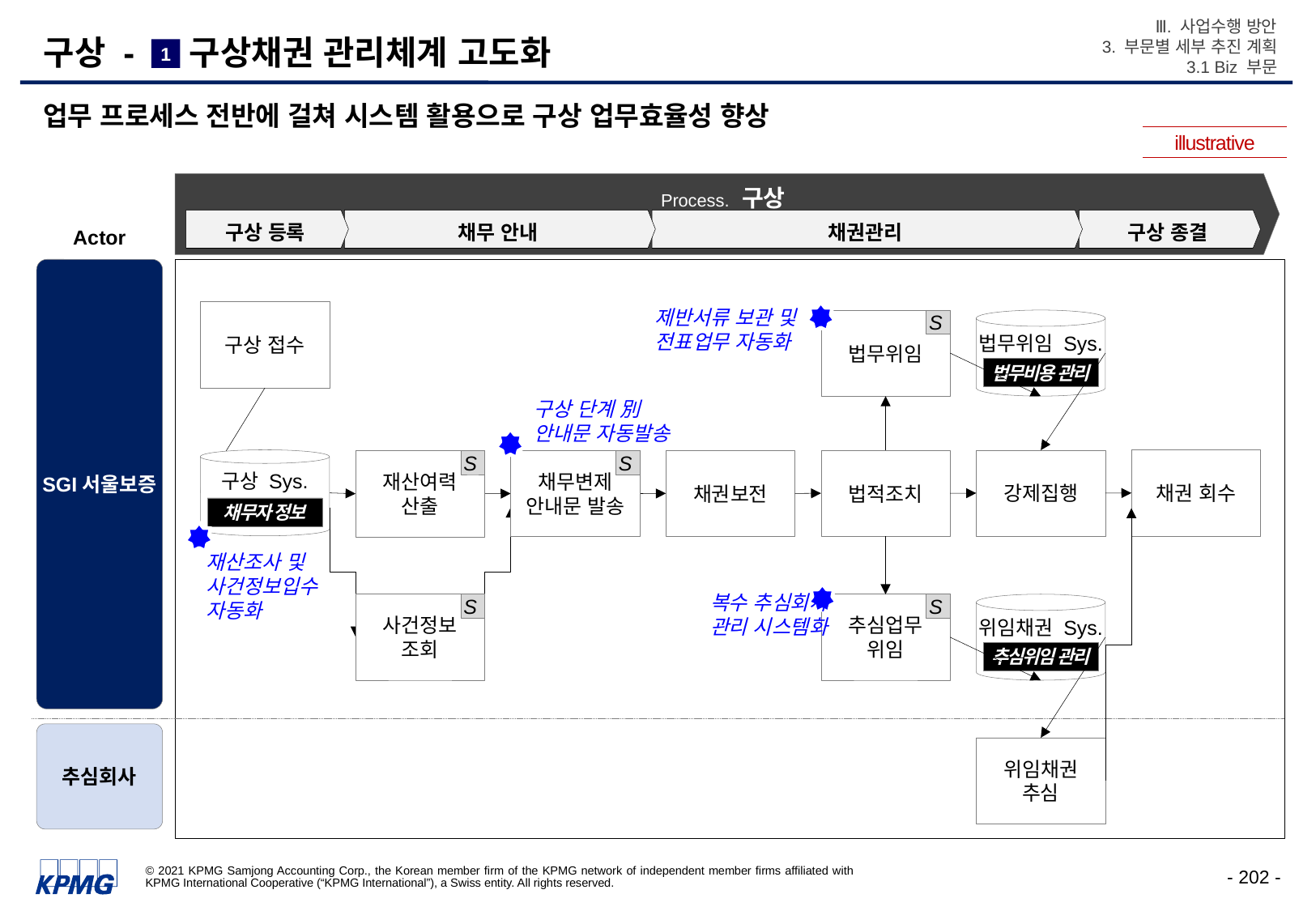

Ⅲ. 사업수행 방안
3. 부문별 세부 추진 계획
3.1 Biz 부문
# 구상 -     구상채권 관리체계 고도화
1
업무 프로세스 전반에 걸쳐 시스템 활용으로 구상 업무효율성 향상
illustrative
Actor
Process. 구상
구상 등록
채무 안내
채권관리
구상 종결
SGI서울보증

제반서류 보관 및
전표업무 자동화
구상 접수

법무위임
S
법무위임 Sys.
법무비용 관리
구상 단계 別
안내문 자동발송

구상 Sys.
채무자 정보
채권 회수
강제집행
법적조치
채권보전
채무변제
안내문 발송
S
재산여력
산출
S

재산조사 및
사건정보입수
자동화

복수 추심회사
관리 시스템화
사건정보
조회
S
추심업무
위임
S
위임채권 Sys.
추심위임 관리
추심회사
위임채권
추심